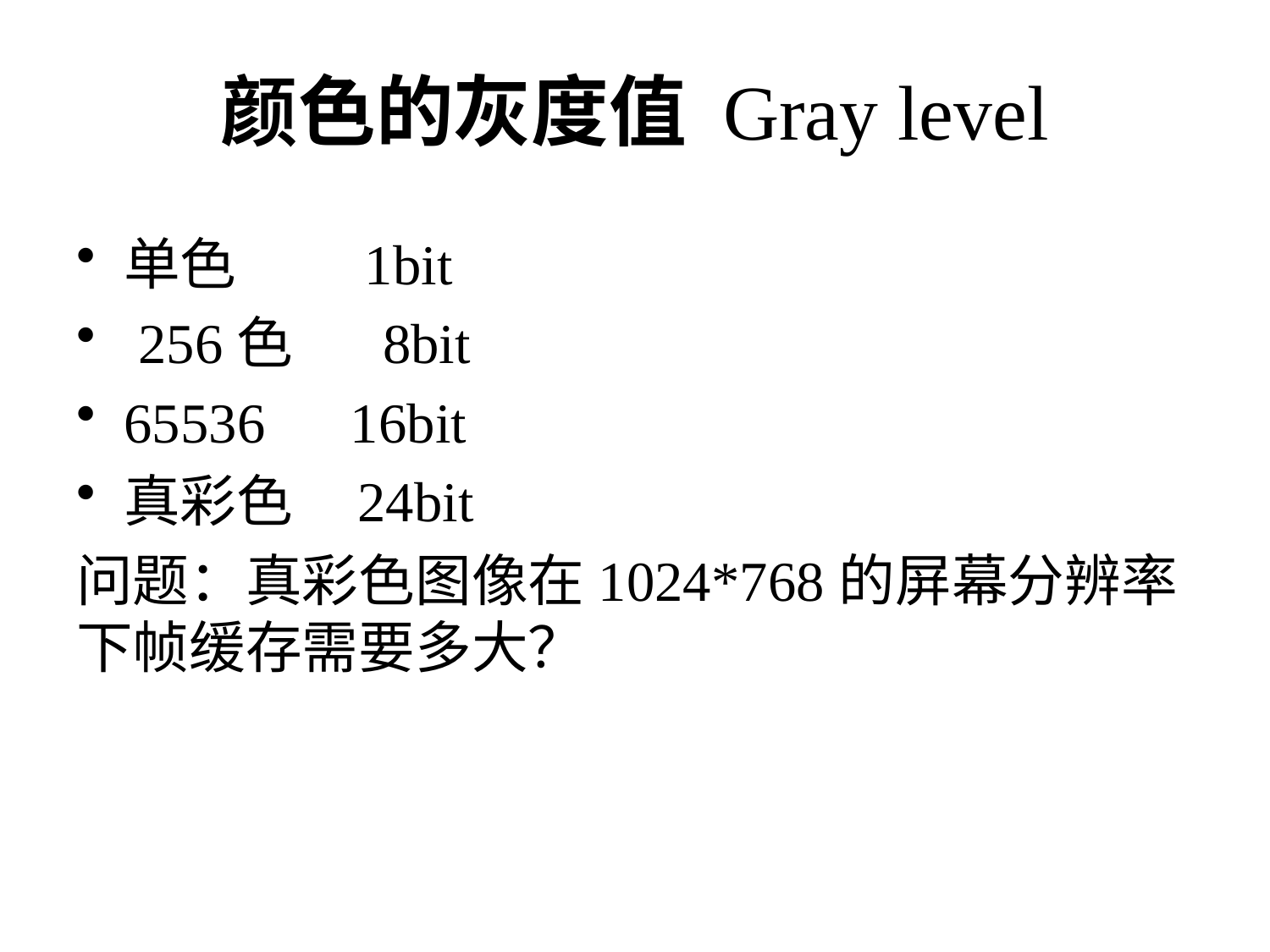

# 颜色的灰度值 Gray level
单色         1bit
 256色      8bit
65536      16bit
真彩色    24bit
问题：真彩色图像在1024*768的屏幕分辨率下帧缓存需要多大？